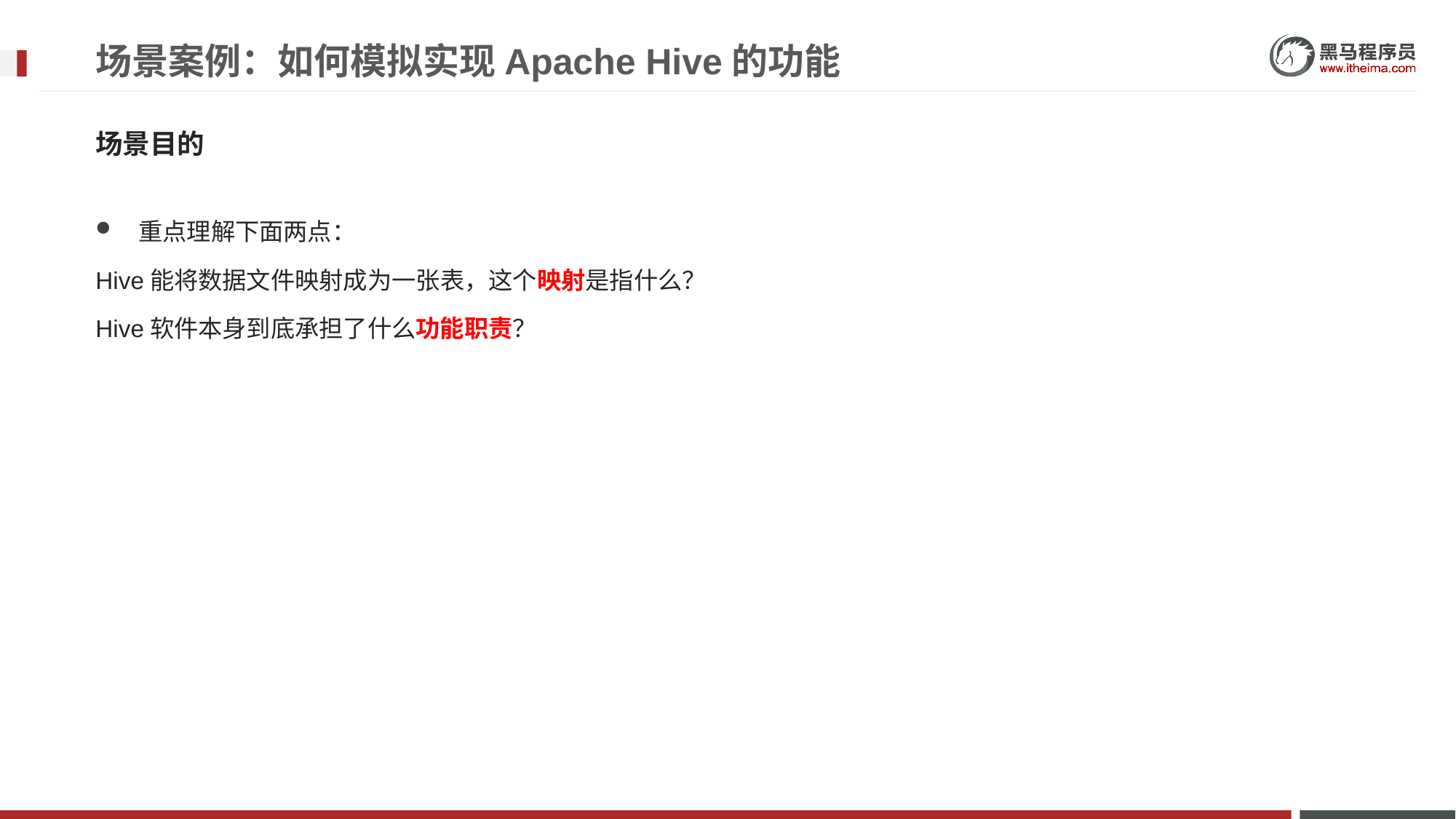

# 场景案例：如何模拟实现Apache Hive的功能
场景目的
重点理解下面两点：
Hive能将数据文件映射成为一张表，这个映射是指什么？
Hive软件本身到底承担了什么功能职责？